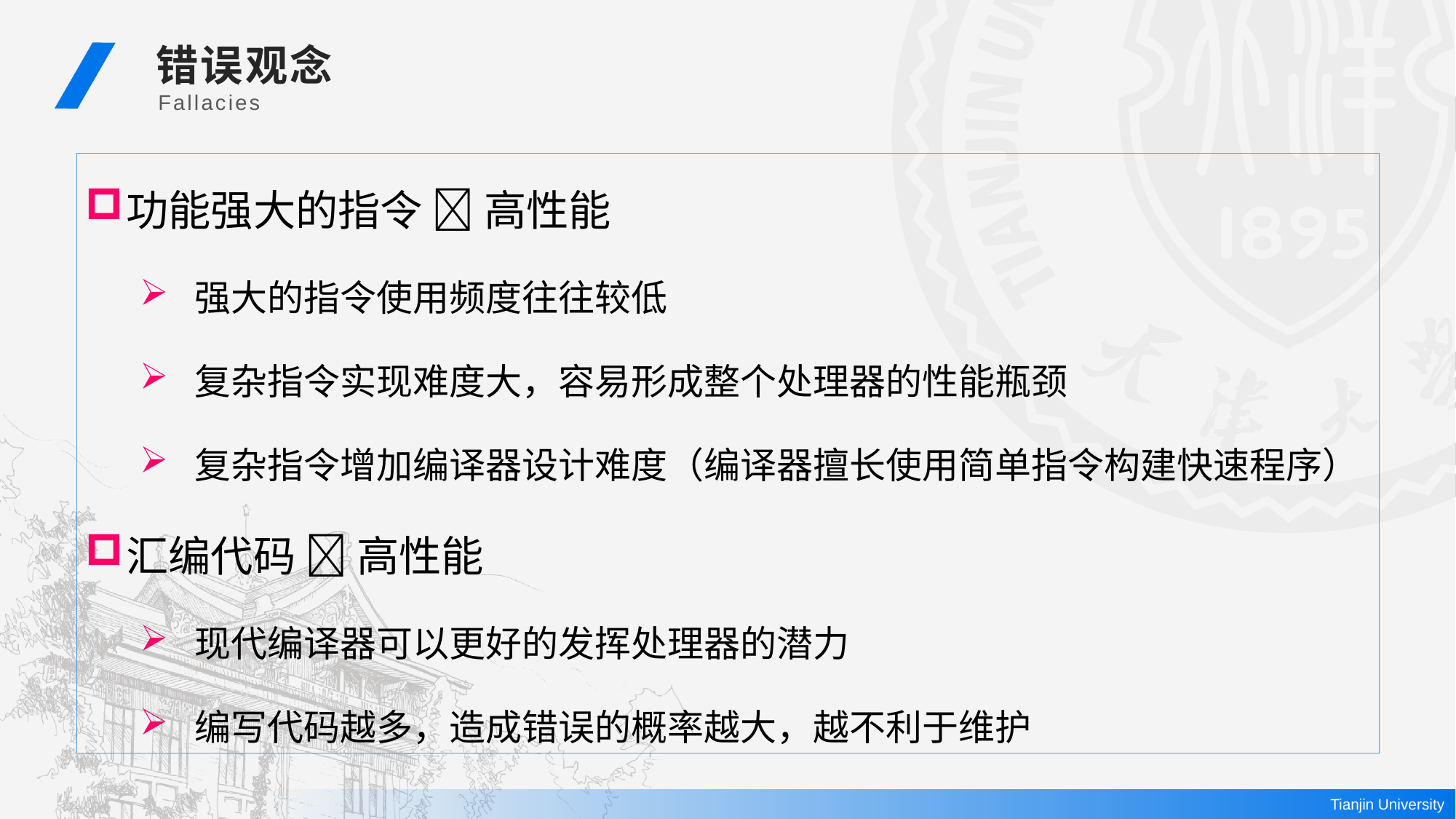

错误观念
Fallacies
功能强大的指令 ⇒ 高性能
强大的指令使用频度往往较低
复杂指令实现难度大，容易形成整个处理器的性能瓶颈
复杂指令增加编译器设计难度（编译器擅长使用简单指令构建快速程序）
汇编代码 ⇒ 高性能
现代编译器可以更好的发挥处理器的潜力
编写代码越多，造成错误的概率越大，越不利于维护